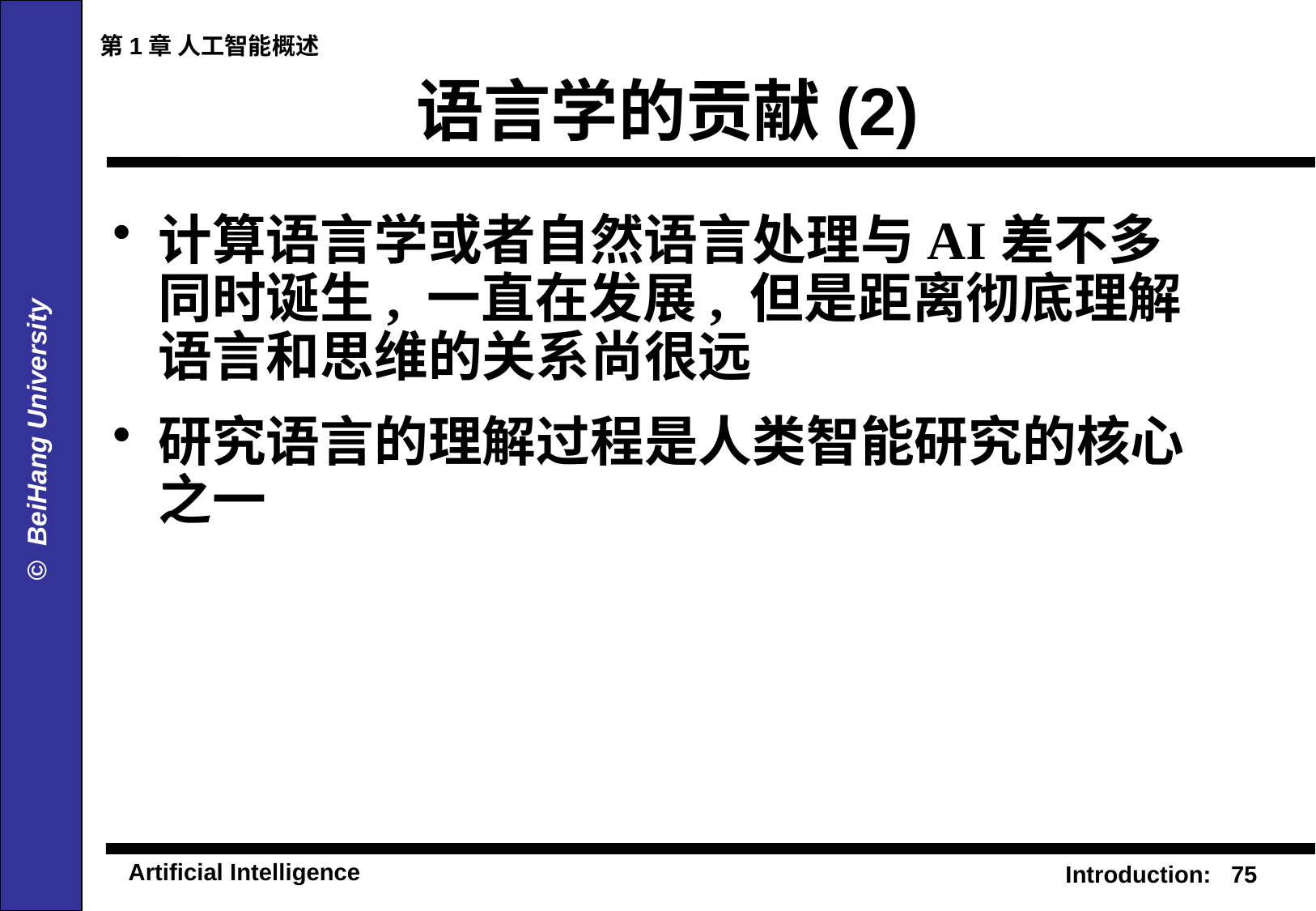

第1章 人工智能概述
# 语言学的贡献(2)
计算语言学或者自然语言处理与AI差不多同时诞生, 一直在发展, 但是距离彻底理解语言和思维的关系尚很远
研究语言的理解过程是人类智能研究的核心之一